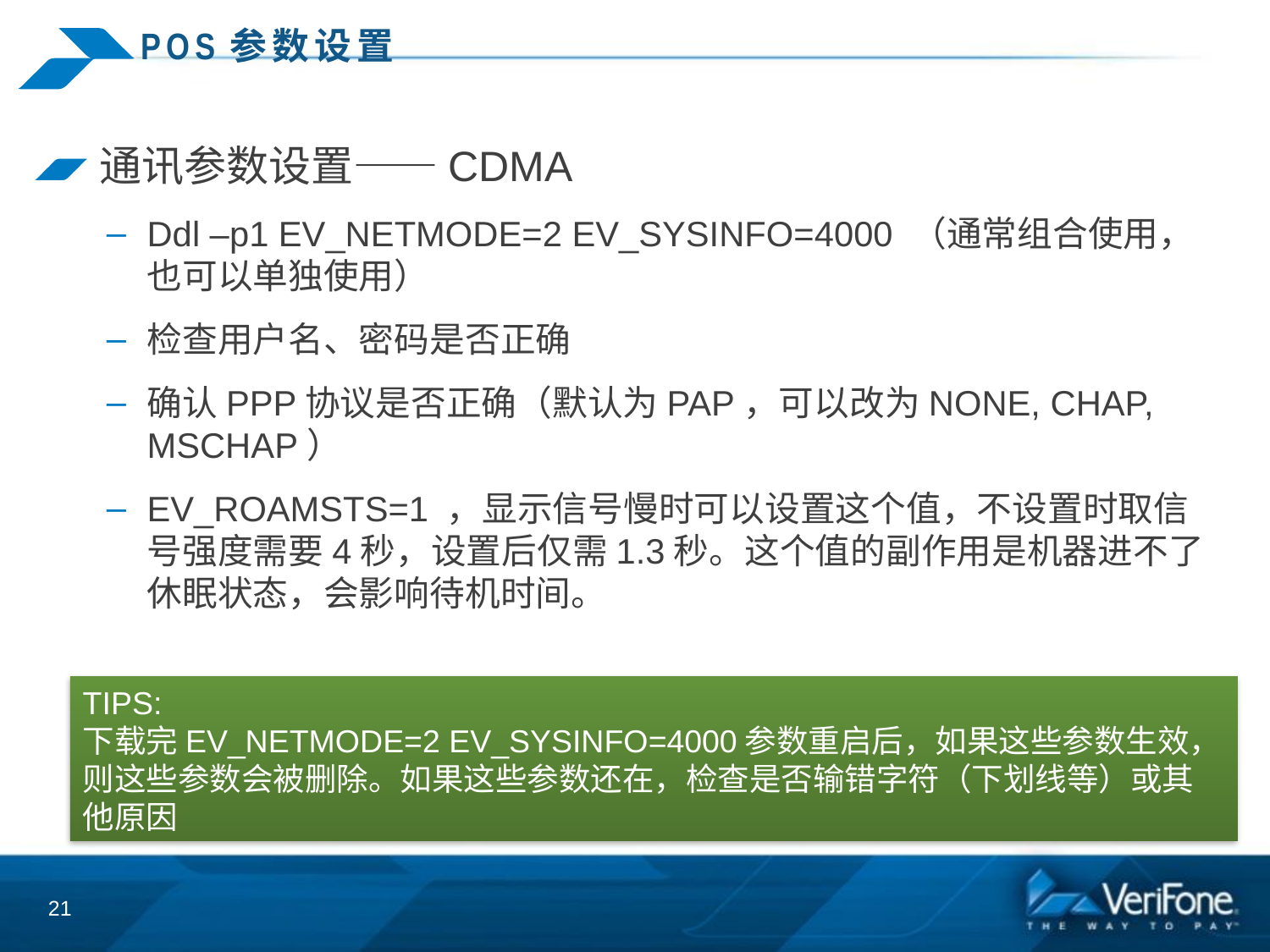

# POS参数设置
通讯参数设置——CDMA
Ddl –p1 EV_NETMODE=2 EV_SYSINFO=4000 （通常组合使用，也可以单独使用）
检查用户名、密码是否正确
确认PPP协议是否正确（默认为PAP，可以改为NONE, CHAP, MSCHAP）
EV_ROAMSTS=1 ，显示信号慢时可以设置这个值，不设置时取信号强度需要4秒，设置后仅需1.3秒。这个值的副作用是机器进不了休眠状态，会影响待机时间。
TIPS:
下载完EV_NETMODE=2 EV_SYSINFO=4000参数重启后，如果这些参数生效，则这些参数会被删除。如果这些参数还在，检查是否输错字符（下划线等）或其他原因
21